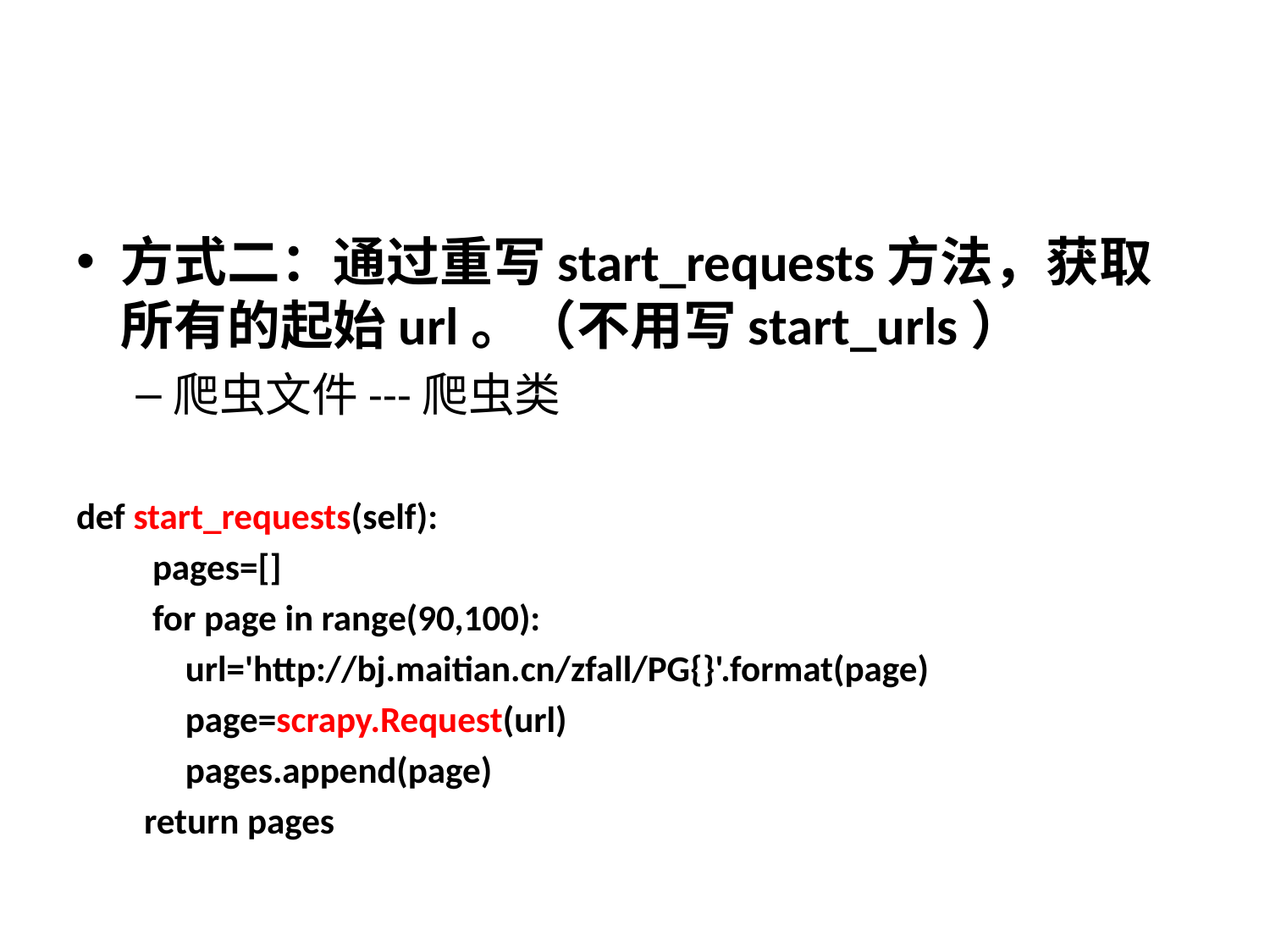

#
方式二：通过重写start_requests方法，获取所有的起始url。（不用写start_urls）
爬虫文件---爬虫类

def start_requests(self):
  pages=[]
  for page in range(90,100):
      url='http://bj.maitian.cn/zfall/PG{}'.format(page)
      page=scrapy.Request(url)
      pages.append(page)
 return pages